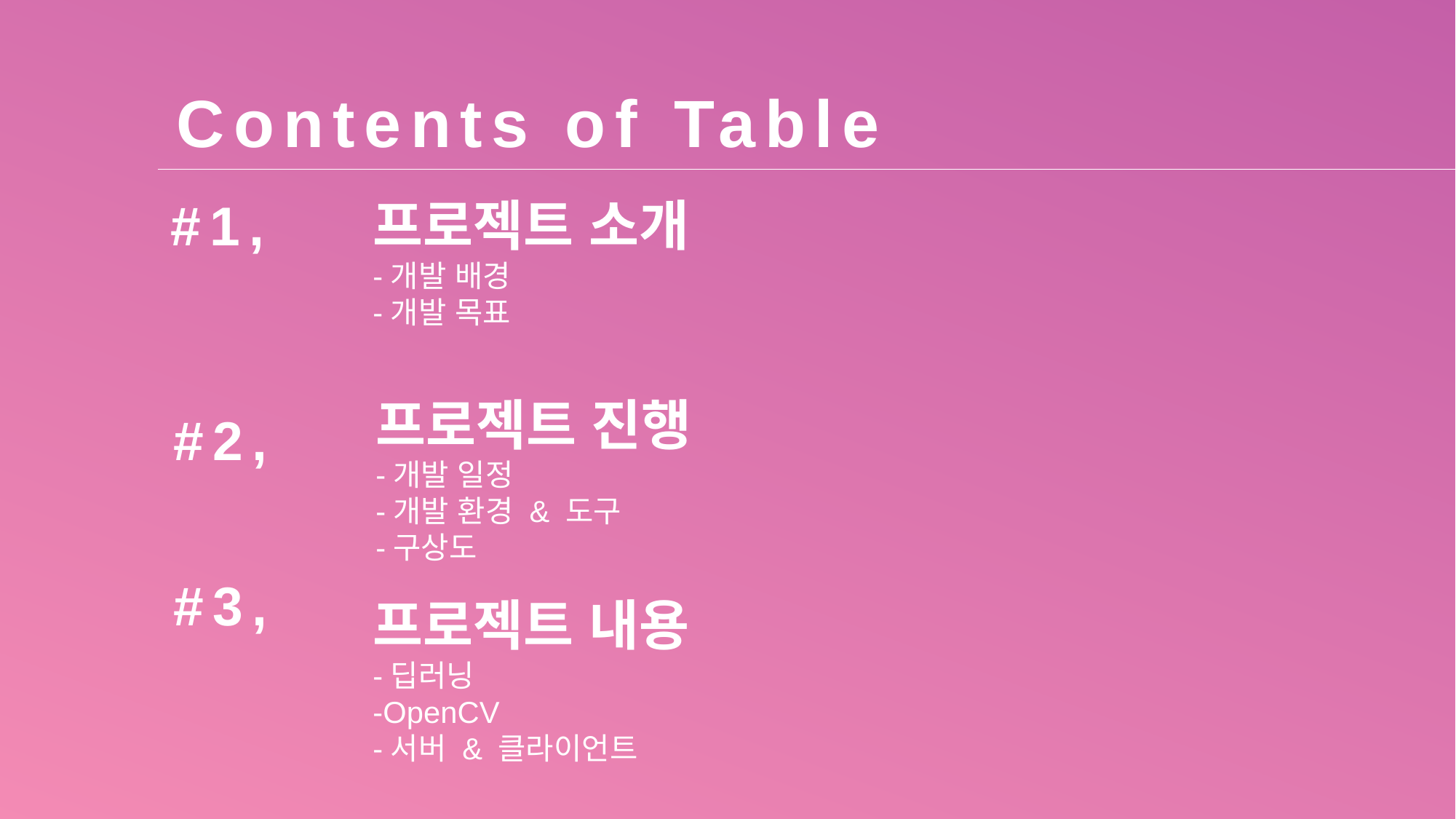

Contents of Table
프로젝트 소개
-개발 배경
-개발 목표
#1,
프로젝트 진행
-개발 일정
-개발 환경 & 도구
-구상도
#2,
#3,

프로젝트 내용
-딥러닝
-OpenCV
-서버 & 클라이언트